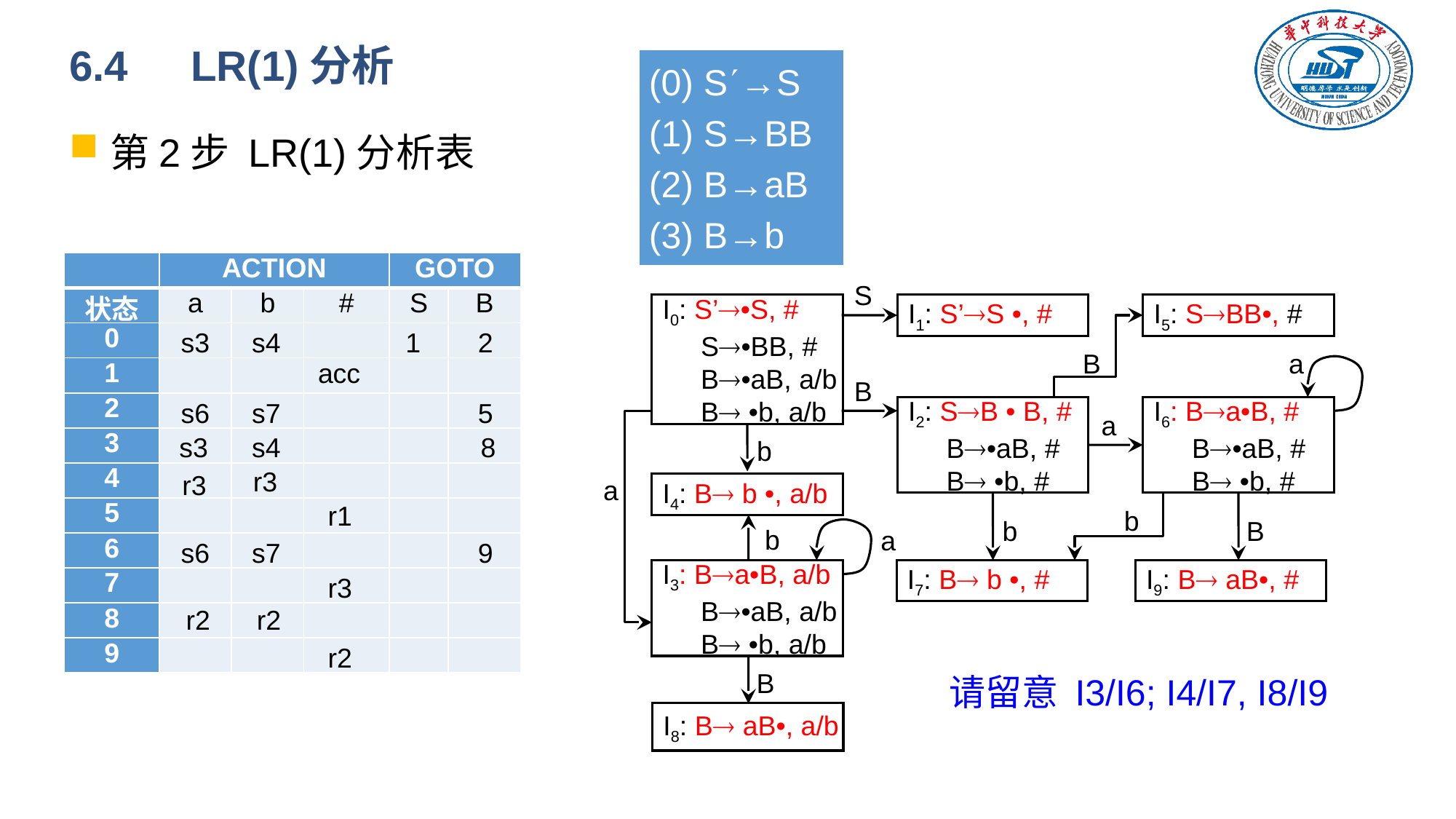

# 6.4　LR(1)分析
(0) S′→S
(1) S→BB
(2) B→aB
(3) B→b
第2步 LR(1)分析表
|  | ACTION |  |  | GOTO |  |
| --- | --- | --- | --- | --- | --- |
| 状态 | a | b | # | S | B |
| 0 |  |  |  |  |  |
| 1 |  |  |  |  |  |
| 2 |  |  |  |  |  |
| 3 |  |  |  |  |  |
| 4 |  |  |  |  |  |
| 5 |  |  |  |  |  |
| 6 |  |  |  |  |  |
| 7 |  |  |  |  |  |
| 8 |  |  |  |  |  |
| 9 |  |  |  |  |  |
S

I0: S’→•S, #
     S→•BB, #
     B→•aB, a/b
     B→ •b, a/b
I1: S’→S •, #
I5: S→BB•, #

B
a

B

I2: S→B • B, #
     B→•aB, #
     B→ •b, #
I6: B→a•B, #
     B→•aB, #
     B→ •b, #

a
a

b
I4: B→ b •, a/b

b

b

B

b

a
I7: B→ b •, #
I9: B→ aB•, #
I3: B→a•B, a/b
     B→•aB, a/b
     B→ •b, a/b

B
I8: B→ aB•, a/b
s3
s4
1
2
acc
s6
s7
5
s3
s4
8
r3
r3
r1
s6
s7
9
r3
r2
r2
r2
请留意 I3/I6; I4/I7, I8/I9
77